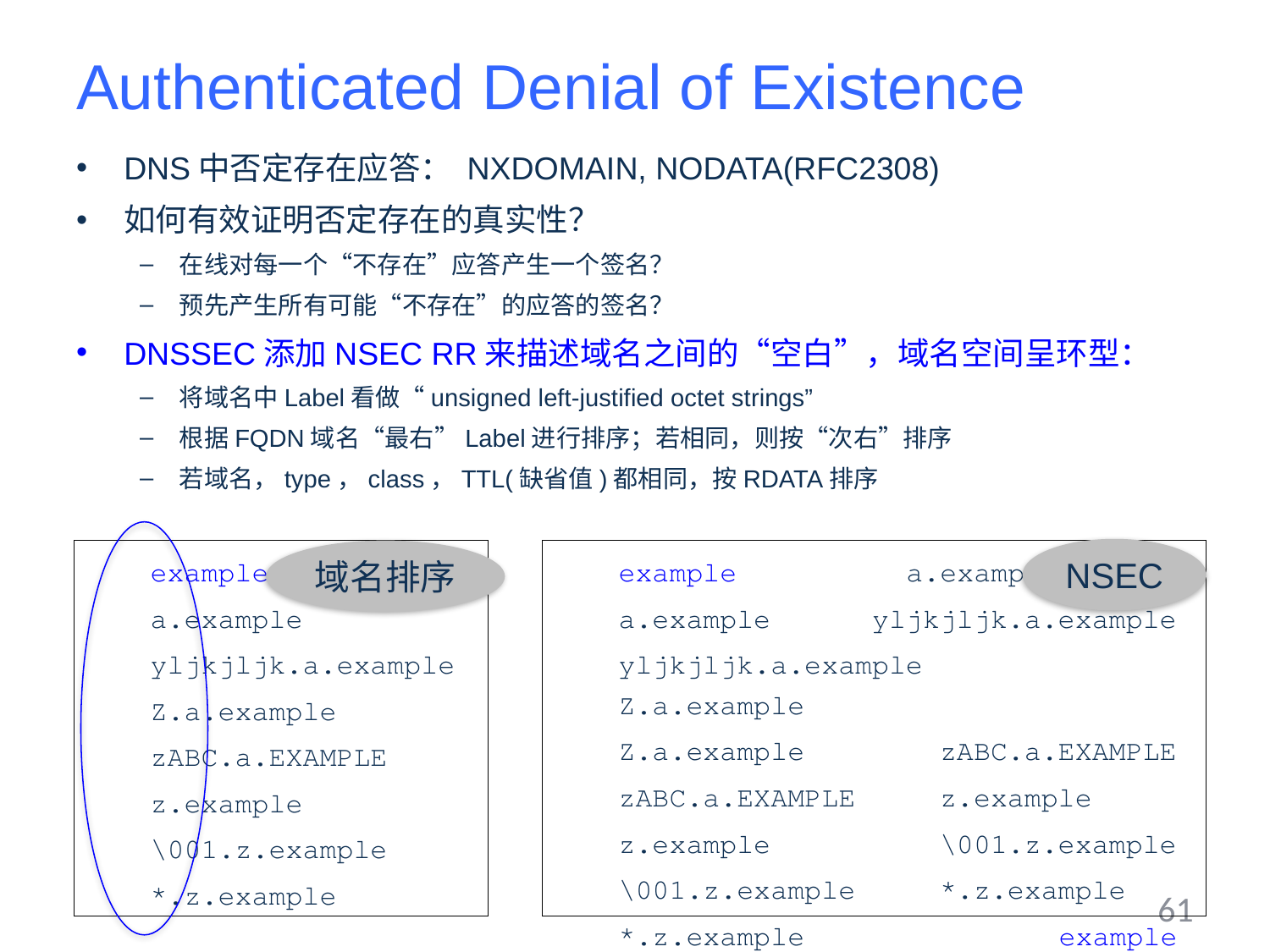

# Authenticated Denial of Existence
DNS中否定存在应答： NXDOMAIN, NODATA(RFC2308)
如何有效证明否定存在的真实性？
在线对每一个“不存在”应答产生一个签名？
预先产生所有可能“不存在”的应答的签名？
DNSSEC添加NSEC RR来描述域名之间的“空白”，域名空间呈环型：
将域名中Label看做“unsigned left-justified octet strings”
根据FQDN域名“最右”Label进行排序；若相同，则按“次右”排序
若域名，type，class，TTL(缺省值)都相同，按RDATA排序

NSEC
example          a.example
a.example      yljkjljk.a.example
yljkjljk.a.example      Z.a.example
Z.a.example        zABC.a.EXAMPLE
zABC.a.EXAMPLE     z.example
z.example          \001.z.example
\001.z.example     *.z.example
*.z.example               example
example
a.example
yljkjljk.a.example
Z.a.example
zABC.a.EXAMPLE
z.example
\001.z.example
*.z.example
域名排序
61